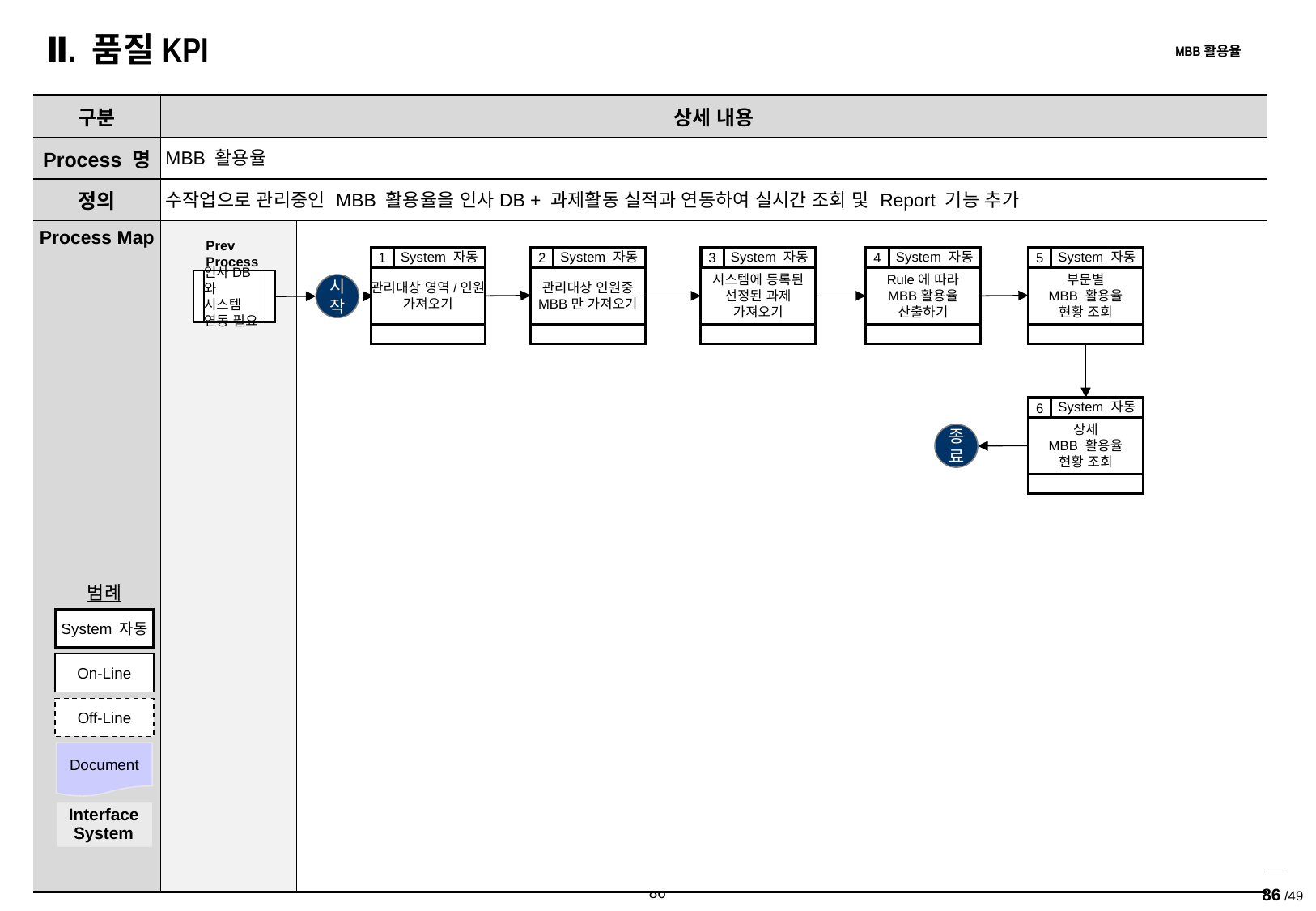

Ⅱ. 품질KPI
MBB활용율
| 구분 | 상세 내용 |  |
| --- | --- | --- |
| Process 명 | MBB 활용율 |  |
| 정의 | 수작업으로 관리중인 MBB 활용율을 인사DB + 과제활동 실적과 연동하여 실시간 조회 및 Report 기능 추가 |  |
| Process Map |  |  |
Prev
Process
1
System 자동
관리대상 영역/인원
가져오기

2
System 자동
관리대상 인원중
MBB만 가져오기

3
System 자동
시스템에 등록된
선정된 과제
가져오기

4
System 자동
Rule에 따라
MBB활용율
산출하기

5
System 자동
부문별
MBB 활용율
현황 조회

인사DB와
시스템
연동 필요
시작
6
System 자동
상세
MBB 활용율
현황 조회

종료
범례
System 자동
On-Line
Off-Line
Document
| Interface System |
| --- |
86 /49